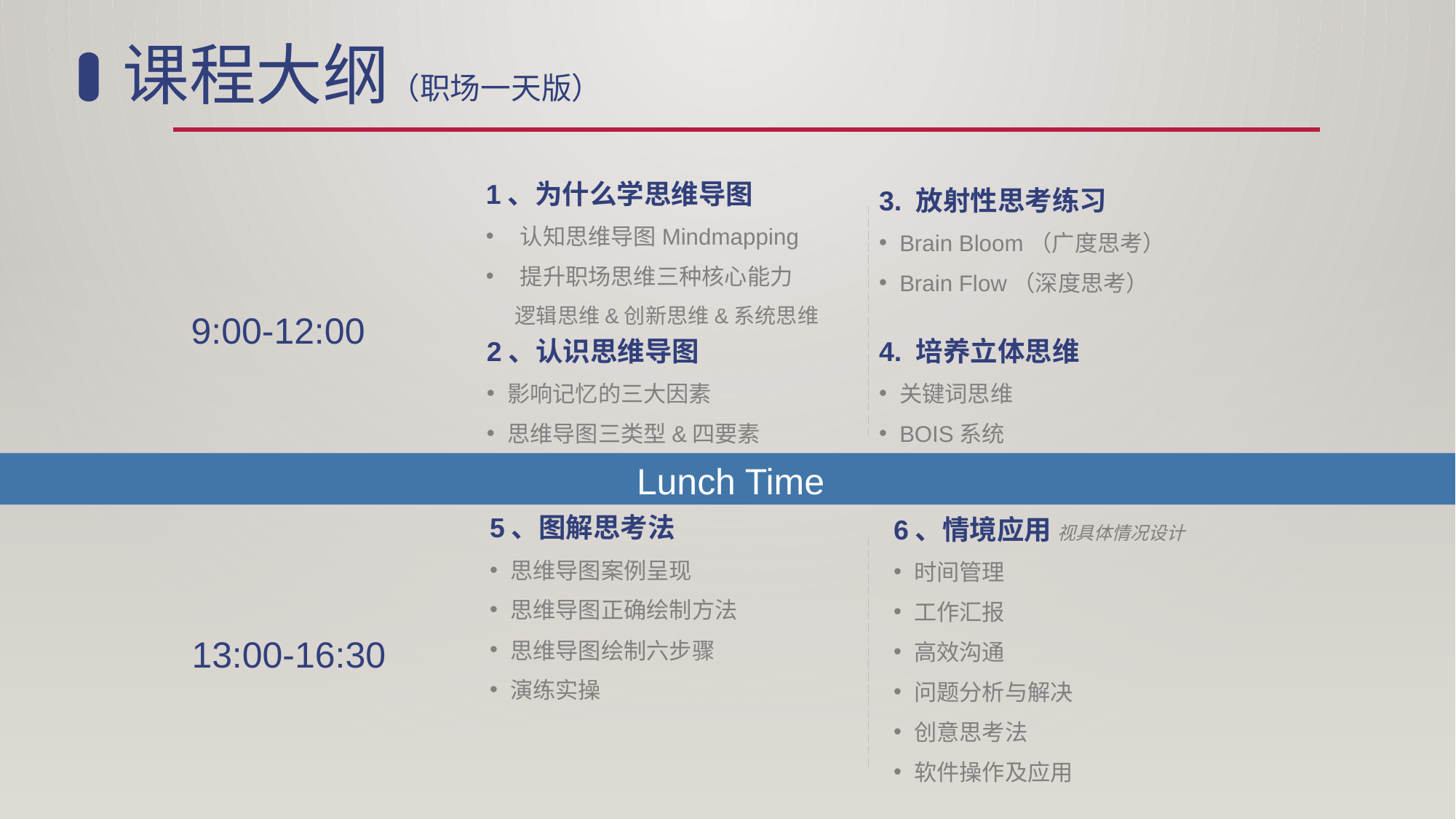

课程大纲（职场一天版）

1、为什么学思维导图
认知思维导图Mindmapping
提升职场思维三种核心能力
     逻辑思维&创新思维&系统思维
3. 放射性思考练习
Brain Bloom（广度思考）
Brain Flow（深度思考）
9:00-12:00
2、认识思维导图
影响记忆的三大因素
思维导图三类型&四要素
4. 培养立体思维
关键词思维
BOIS系统

Lunch Time
5、图解思考法
思维导图案例呈现
思维导图正确绘制方法
思维导图绘制六步骤
演练实操
6、情境应用 视具体情况设计
时间管理
工作汇报
高效沟通
问题分析与解决
创意思考法
软件操作及应用
13:00-16:30